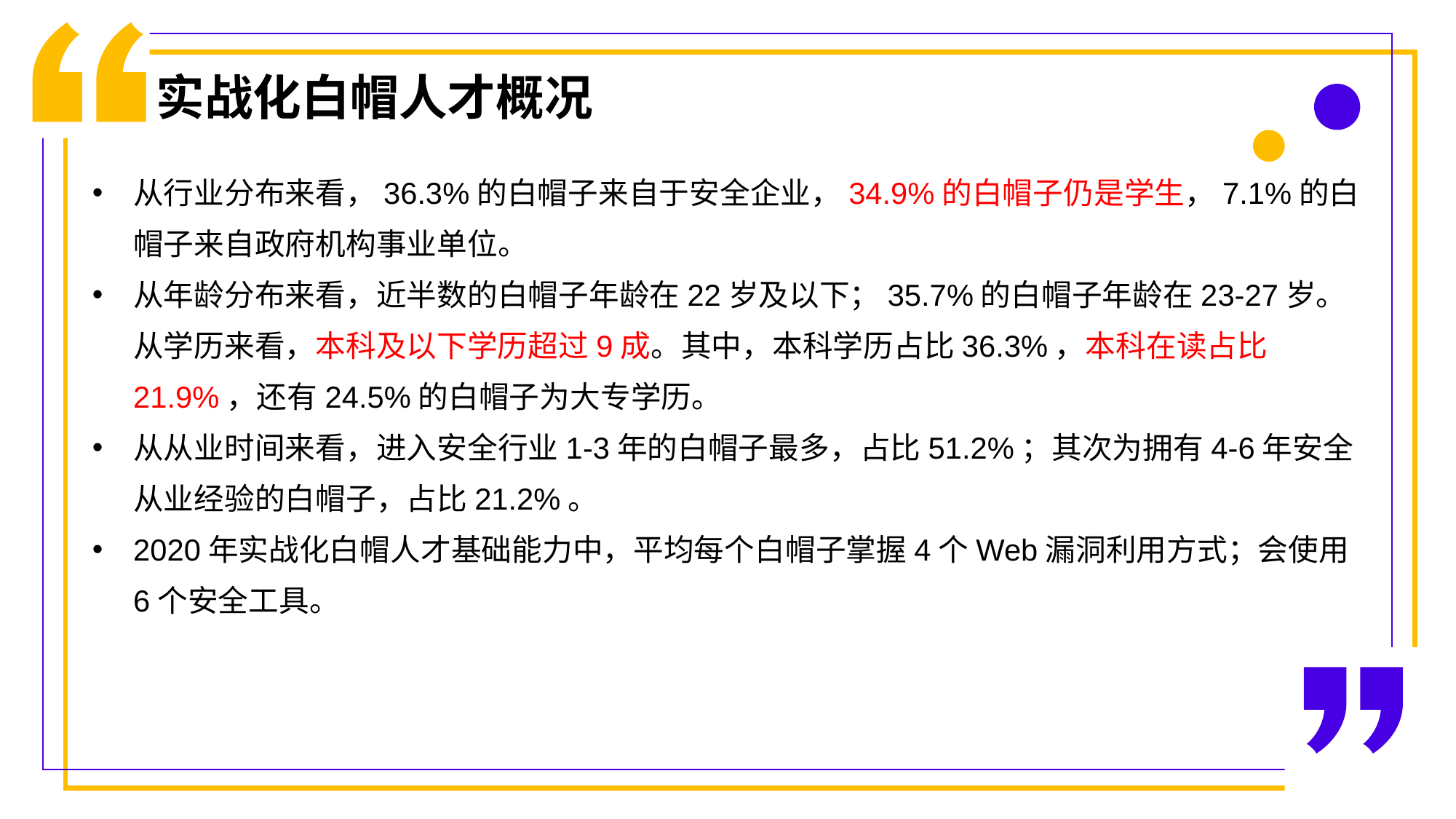

实战化白帽人才概况

从行业分布来看，36.3%的白帽子来自于安全企业，34.9%的白帽子仍是学生，7.1%的白帽子来自政府机构事业单位。
从年龄分布来看，近半数的白帽子年龄在22岁及以下；35.7%的白帽子年龄在23-27岁。从学历来看，本科及以下学历超过9成。其中，本科学历占比36.3%，本科在读占比21.9%，还有24.5%的白帽子为大专学历。
从从业时间来看，进入安全行业1-3年的白帽子最多，占比51.2%；其次为拥有4-6年安全从业经验的白帽子，占比21.2%。
2020年实战化白帽人才基础能力中，平均每个白帽子掌握4个Web漏洞利用方式；会使用6个安全工具。